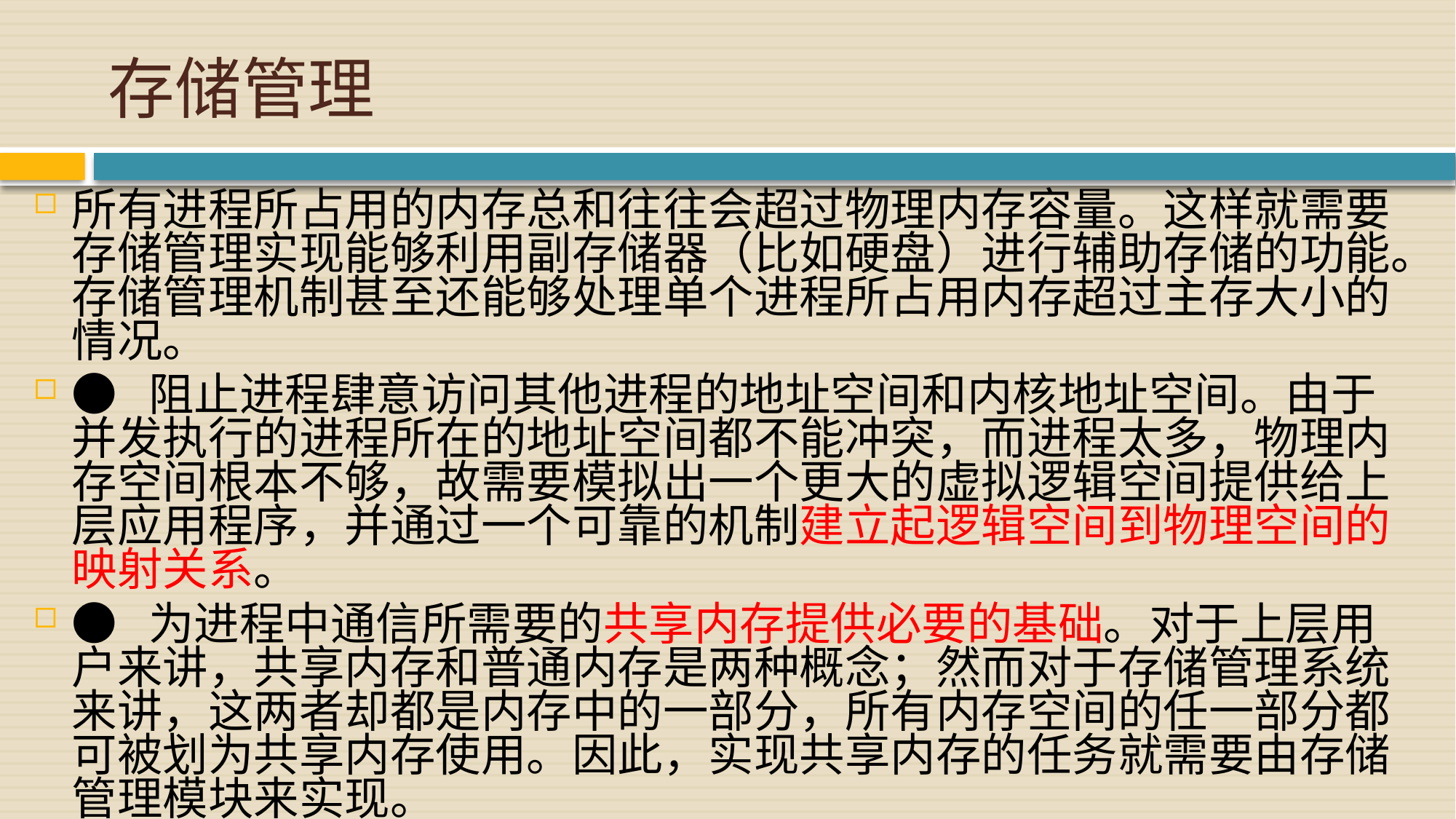

# 存储管理
所有进程所占用的内存总和往往会超过物理内存容量。这样就需要存储管理实现能够利用副存储器（比如硬盘）进行辅助存储的功能。存储管理机制甚至还能够处理单个进程所占用内存超过主存大小的情况。
●  阻止进程肆意访问其他进程的地址空间和内核地址空间。由于并发执行的进程所在的地址空间都不能冲突，而进程太多，物理内存空间根本不够，故需要模拟出一个更大的虚拟逻辑空间提供给上层应用程序，并通过一个可靠的机制建立起逻辑空间到物理空间的映射关系。
●  为进程中通信所需要的共享内存提供必要的基础。对于上层用户来讲，共享内存和普通内存是两种概念；然而对于存储管理系统来讲，这两者却都是内存中的一部分，所有内存空间的任一部分都可被划为共享内存使用。因此，实现共享内存的任务就需要由存储管理模块来实现。